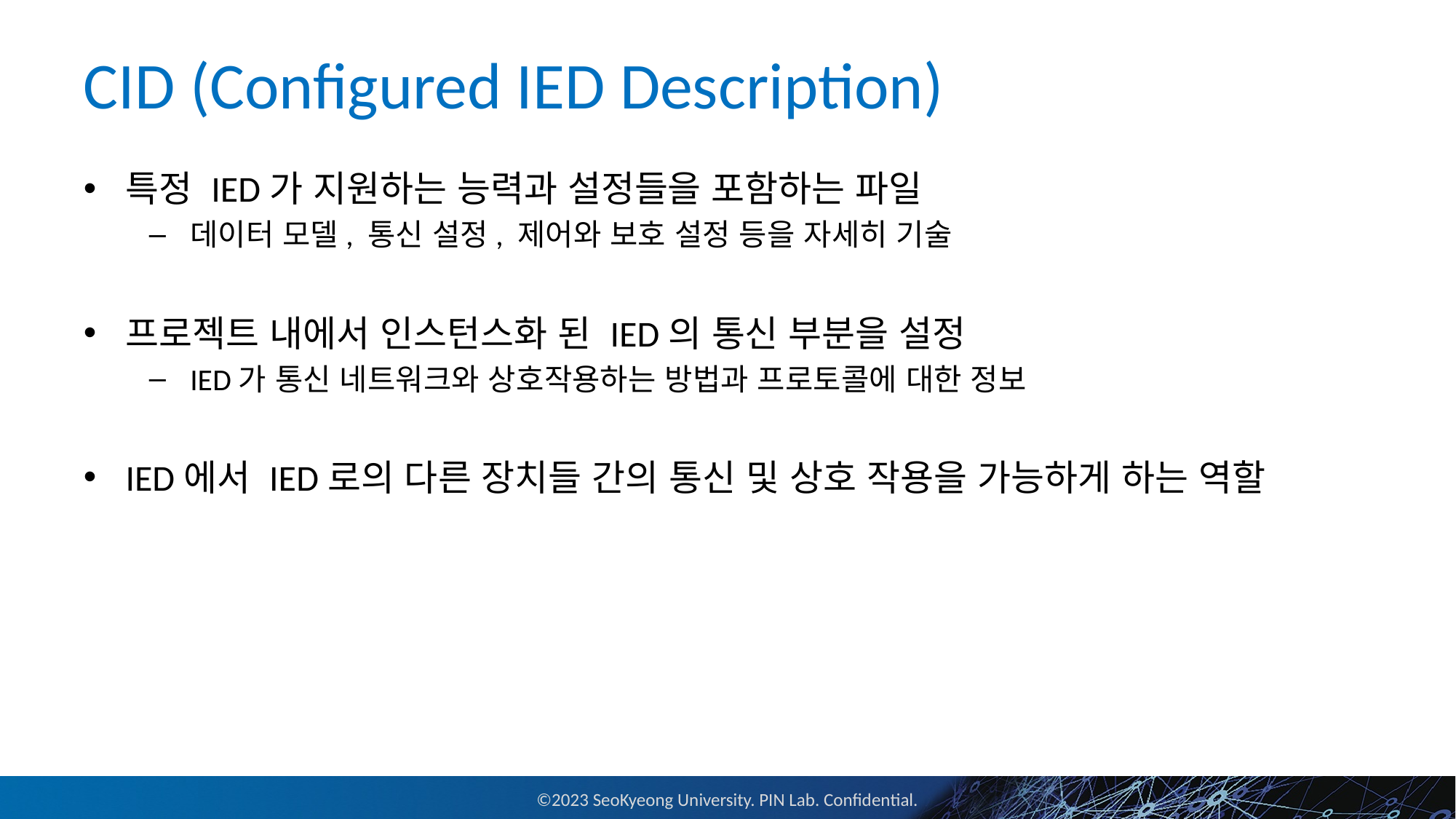

# CID (Configured IED Description)
특정 IED가 지원하는 능력과 설정들을 포함하는 파일
데이터 모델, 통신 설정, 제어와 보호 설정 등을 자세히 기술

프로젝트 내에서 인스턴스화 된 IED의 통신 부분을 설정
IED가 통신 네트워크와 상호작용하는 방법과 프로토콜에 대한 정보

IED에서 IED로의 다른 장치들 간의 통신 및 상호 작용을 가능하게 하는 역할